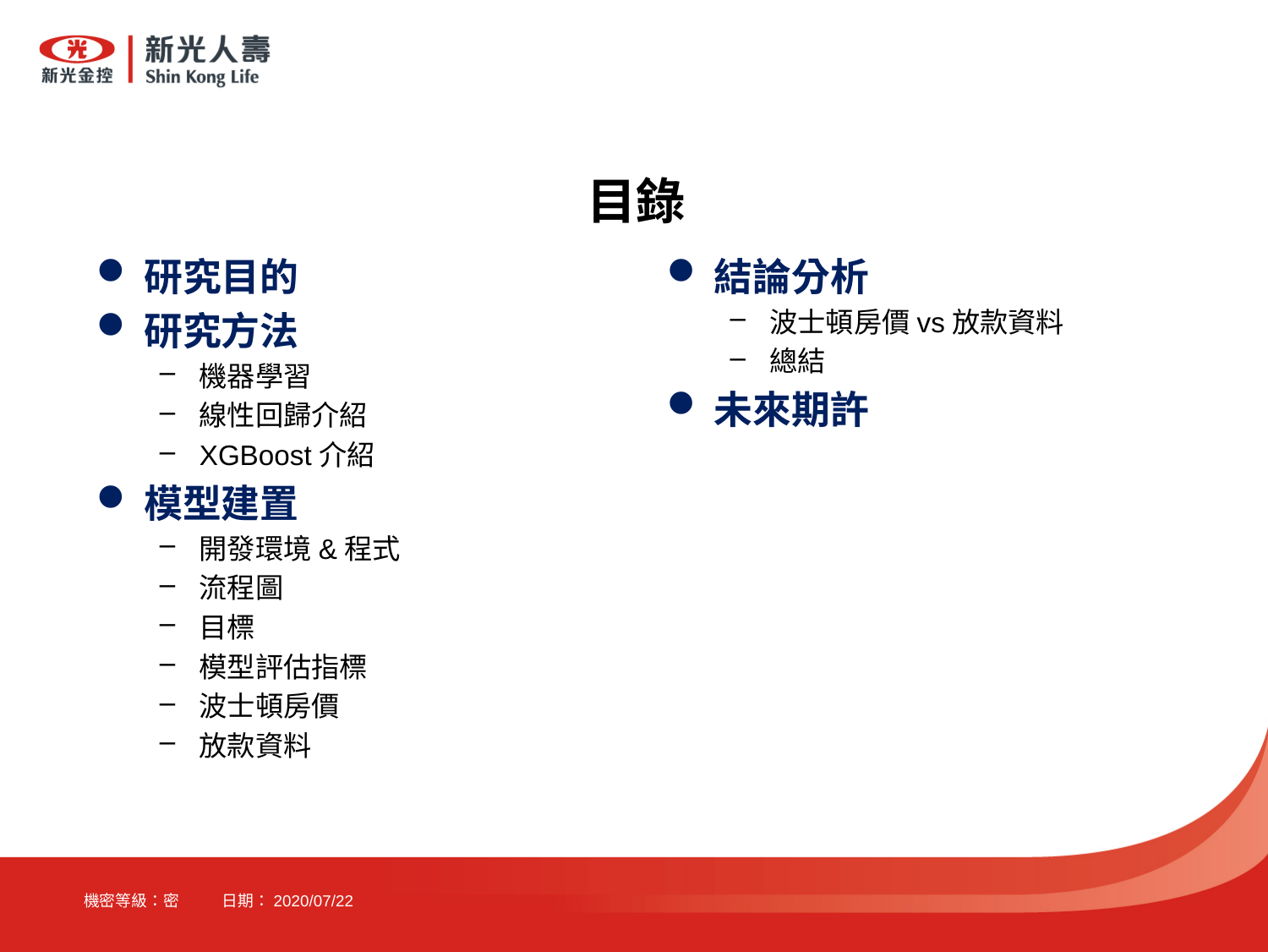

# 目錄
研究目的
研究方法
機器學習
線性回歸介紹
XGBoost介紹
模型建置
開發環境&程式
流程圖
目標
模型評估指標
波士頓房價
放款資料
結論分析
波士頓房價vs放款資料
總結
未來期許
機密等級：密            日期：2020/07/22